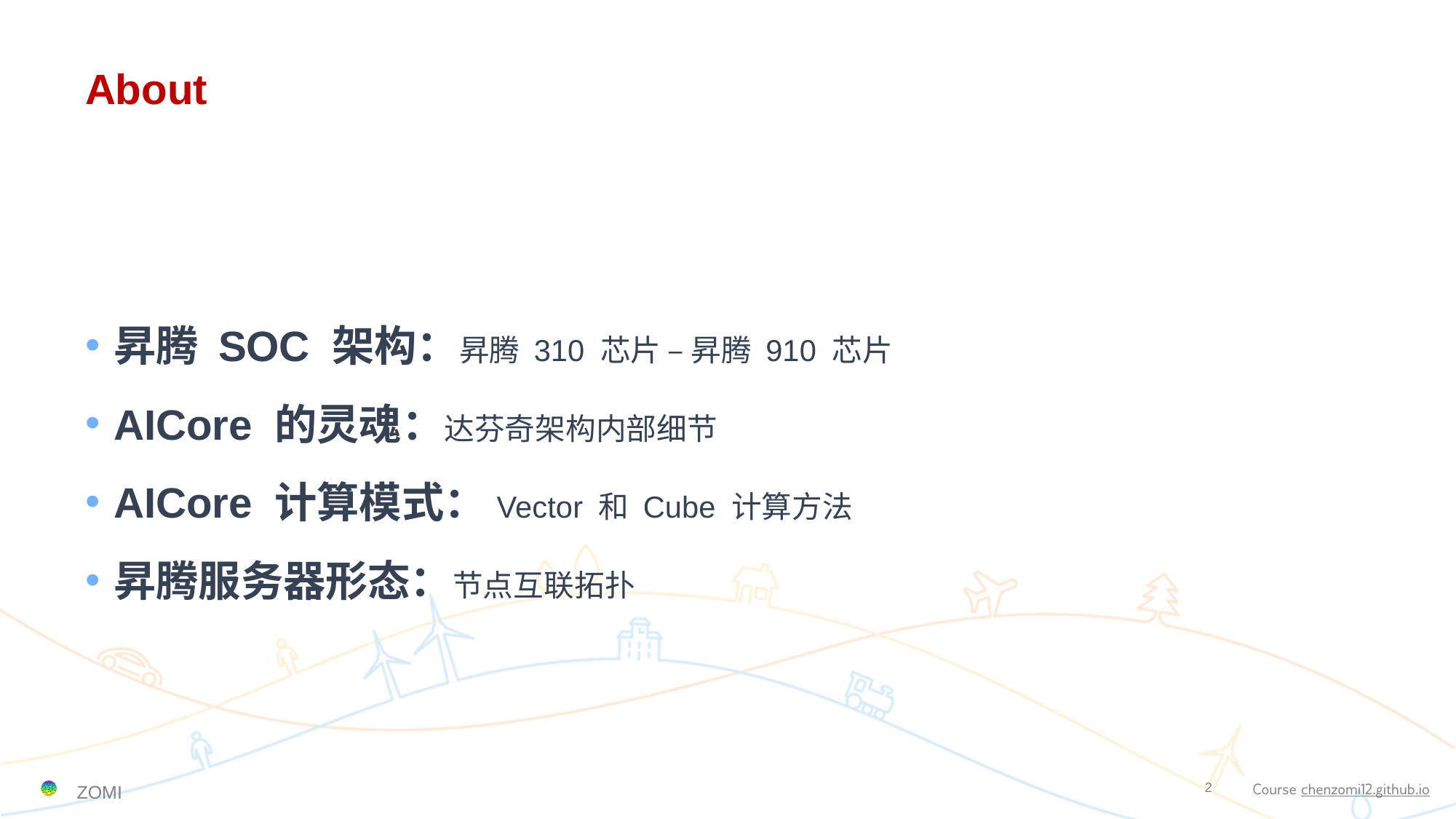

# About
昇腾 SOC 架构：昇腾 310 芯片 – 昇腾 910 芯片
AICore 的灵魂：达芬奇架构内部细节
AICore 计算模式：Vector 和 Cube 计算方法
昇腾服务器形态：节点互联拓扑